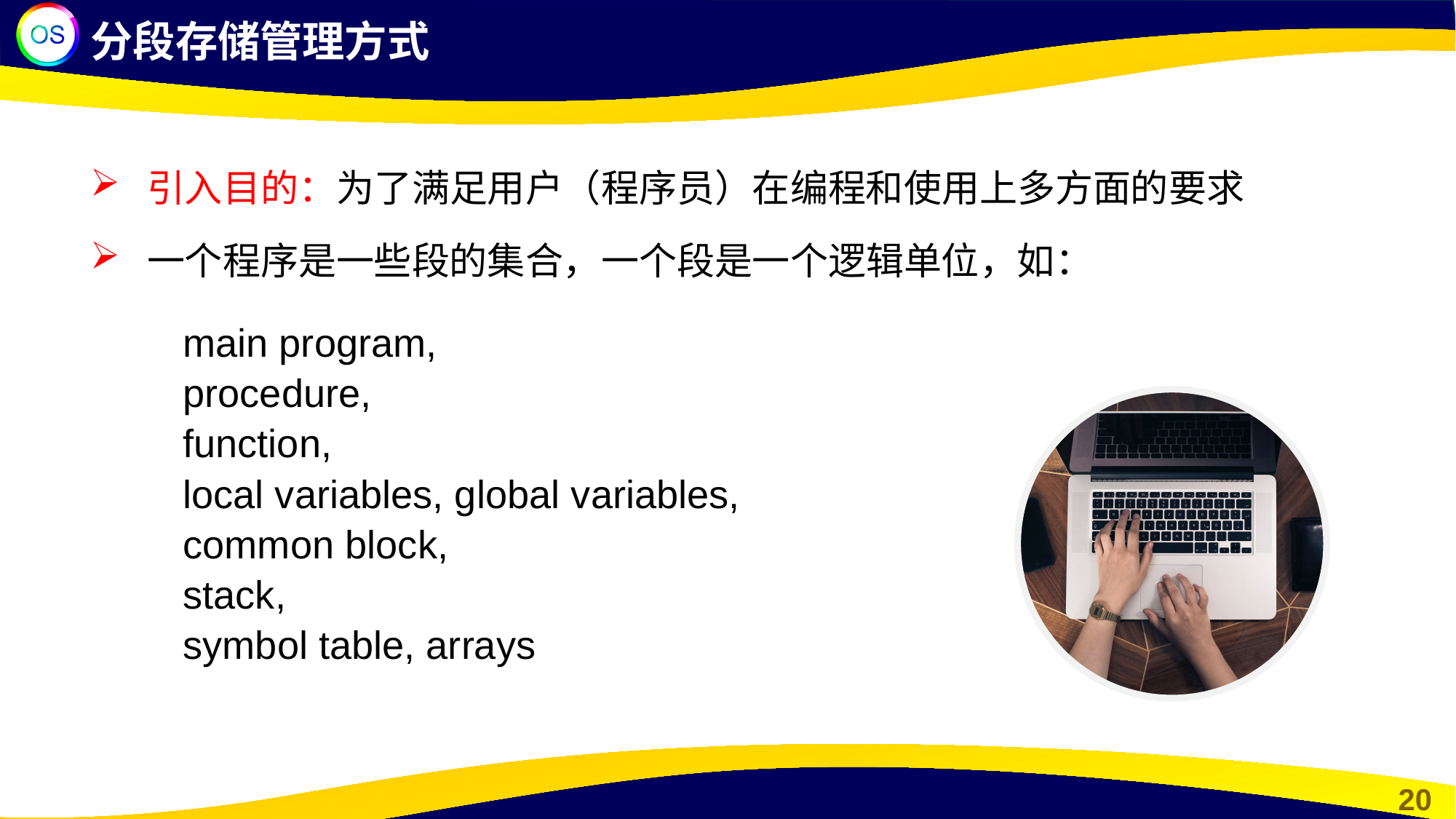

分段存储管理方式
  引入目的：为了满足用户（程序员）在编程和使用上多方面的要求
  一个程序是一些段的集合，一个段是一个逻辑单位，如：
		main program,
		procedure,
		function,
		local variables, global variables,
		common block,
		stack,
		symbol table, arrays